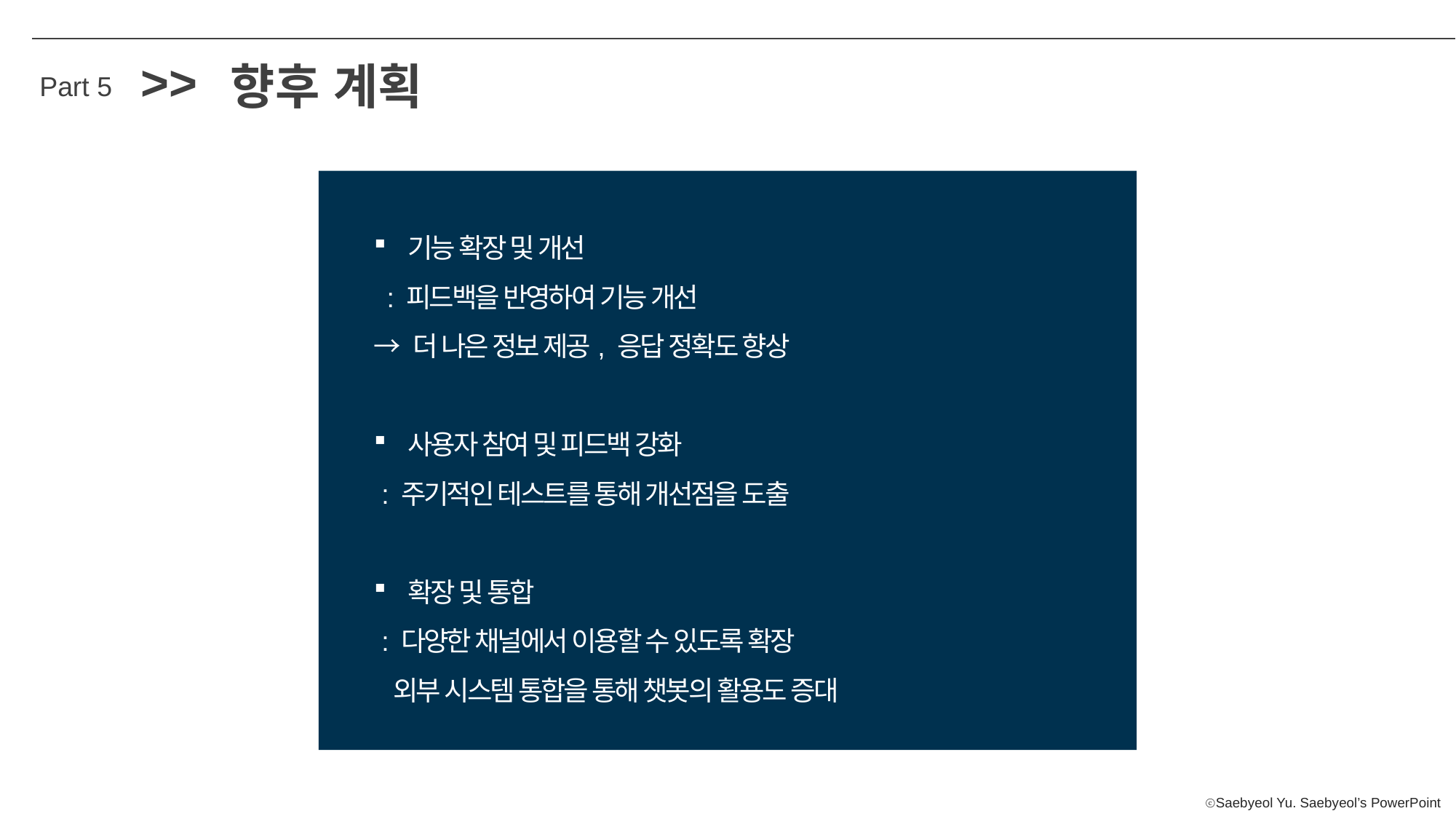

>>
향후 계획
Part 5

기능 확장 및 개선
  : 피드백을 반영하여 기능 개선
→ 더 나은 정보 제공, 응답 정확도 향상

사용자 참여 및 피드백 강화
 : 주기적인 테스트를 통해 개선점을 도출

확장 및 통합
 : 다양한 채널에서 이용할 수 있도록 확장
  외부 시스템 통합을 통해 챗봇의 활용도 증대